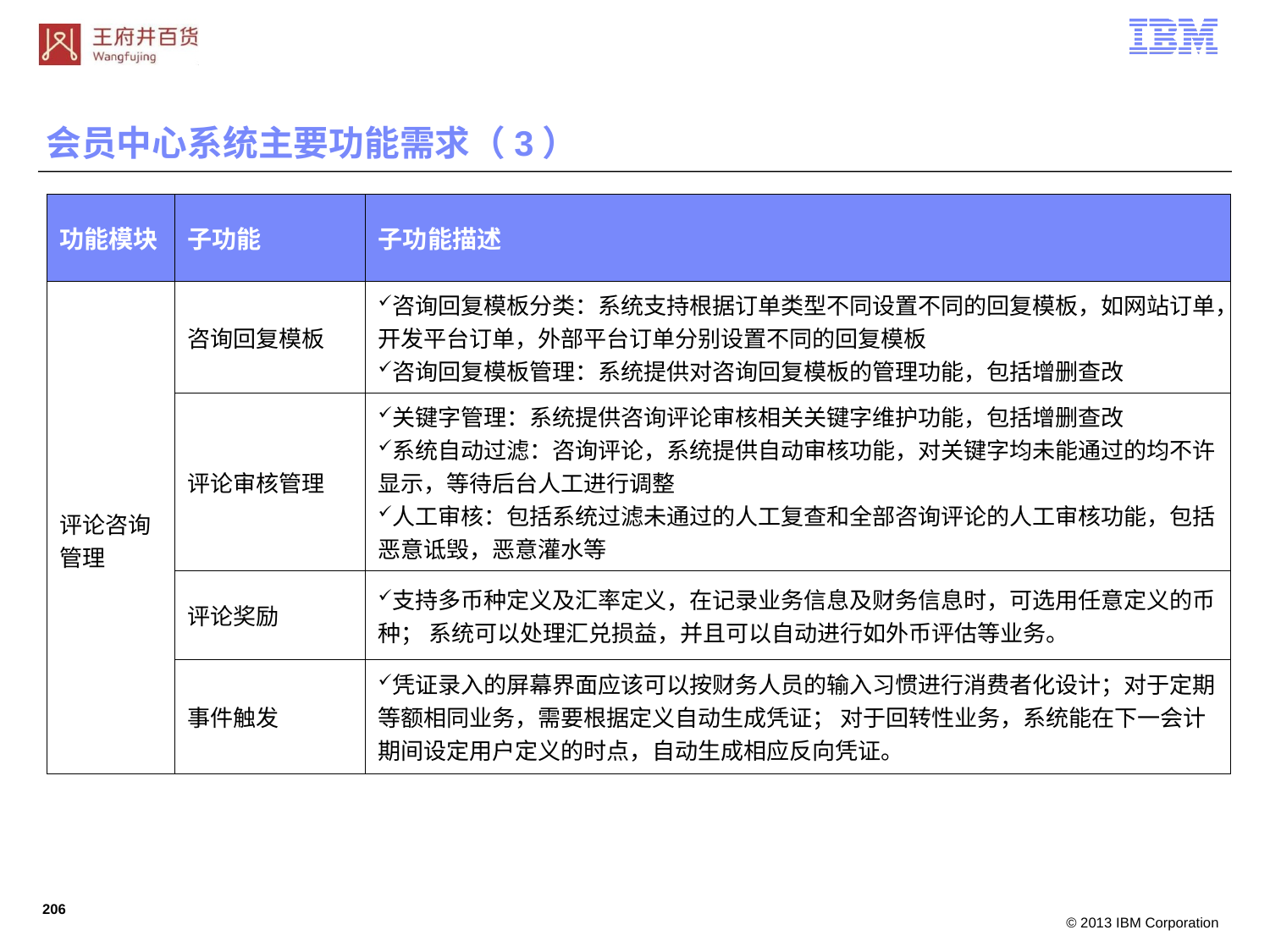

会员中心系统主要功能需求（3）
| 功能模块 | 子功能 | 子功能描述 |
| --- | --- | --- |
| 评论咨询管理 | 咨询回复模板 | 咨询回复模板分类：系统支持根据订单类型不同设置不同的回复模板，如网站订单，开发平台订单，外部平台订单分别设置不同的回复模板 咨询回复模板管理：系统提供对咨询回复模板的管理功能，包括增删查改 |
|  | 评论审核管理 | 关键字管理：系统提供咨询评论审核相关关键字维护功能，包括增删查改 系统自动过滤：咨询评论，系统提供自动审核功能，对关键字均未能通过的均不许显示，等待后台人工进行调整 人工审核：包括系统过滤未通过的人工复查和全部咨询评论的人工审核功能，包括恶意诋毁，恶意灌水等 |
|  | 评论奖励 | 支持多币种定义及汇率定义，在记录业务信息及财务信息时，可选用任意定义的币种； 系统可以处理汇兑损益，并且可以自动进行如外币评估等业务。 |
|  | 事件触发 | 凭证录入的屏幕界面应该可以按财务人员的输入习惯进行消费者化设计；对于定期等额相同业务，需要根据定义自动生成凭证； 对于回转性业务，系统能在下一会计期间设定用户定义的时点，自动生成相应反向凭证。 |
206